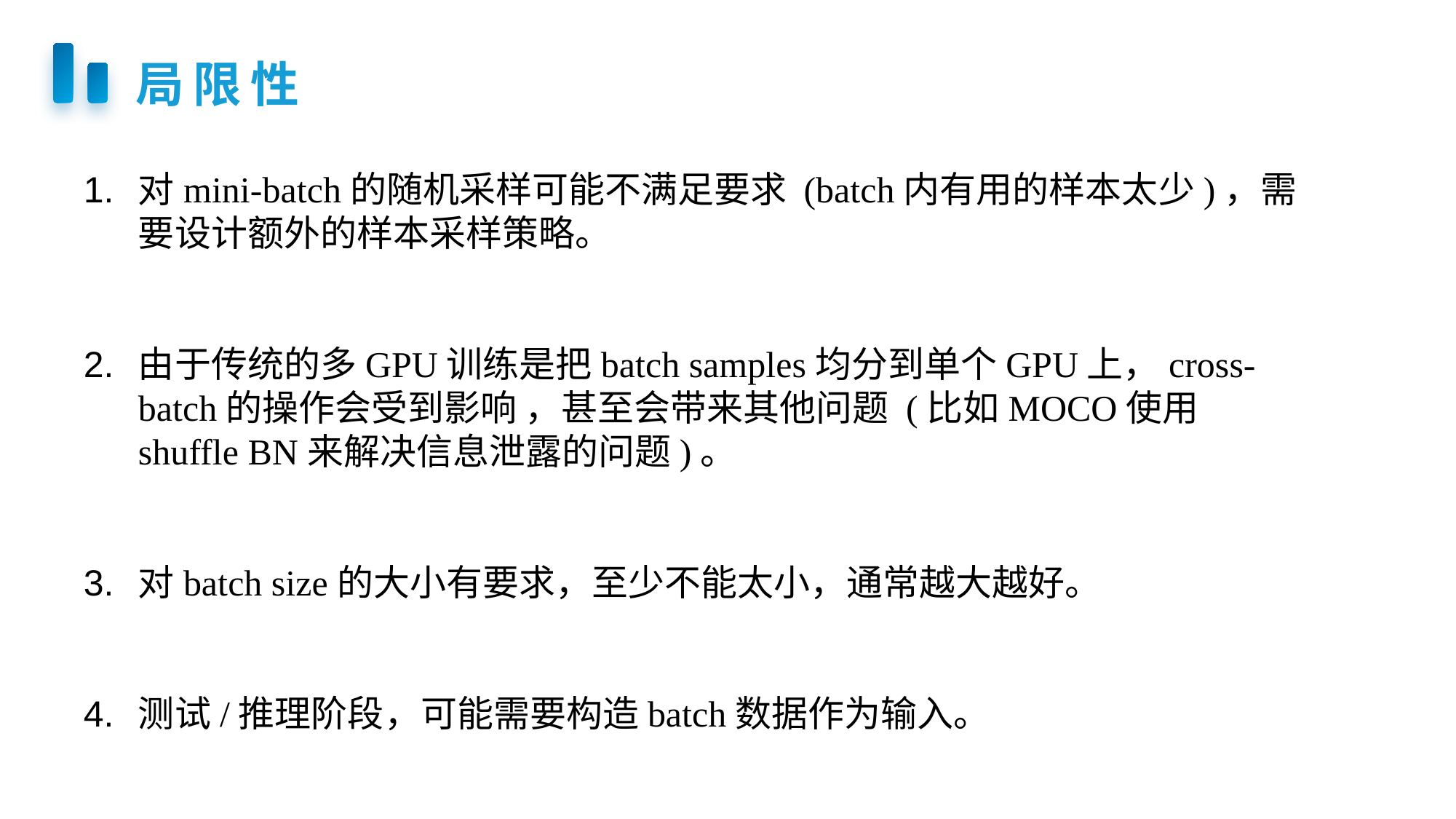

局限性

对mini-batch的随机采样可能不满足要求 (batch内有用的样本太少)，需要设计额外的样本采样策略。

由于传统的多GPU训练是把batch samples均分到单个GPU上，cross-batch的操作会受到影响 ，甚至会带来其他问题 (比如MOCO使用shuffle BN来解决信息泄露的问题)。

对batch size的大小有要求，至少不能太小，通常越大越好。

测试/推理阶段，可能需要构造batch数据作为输入。

PPT下载 http://www.1ppt.com/xiazai/